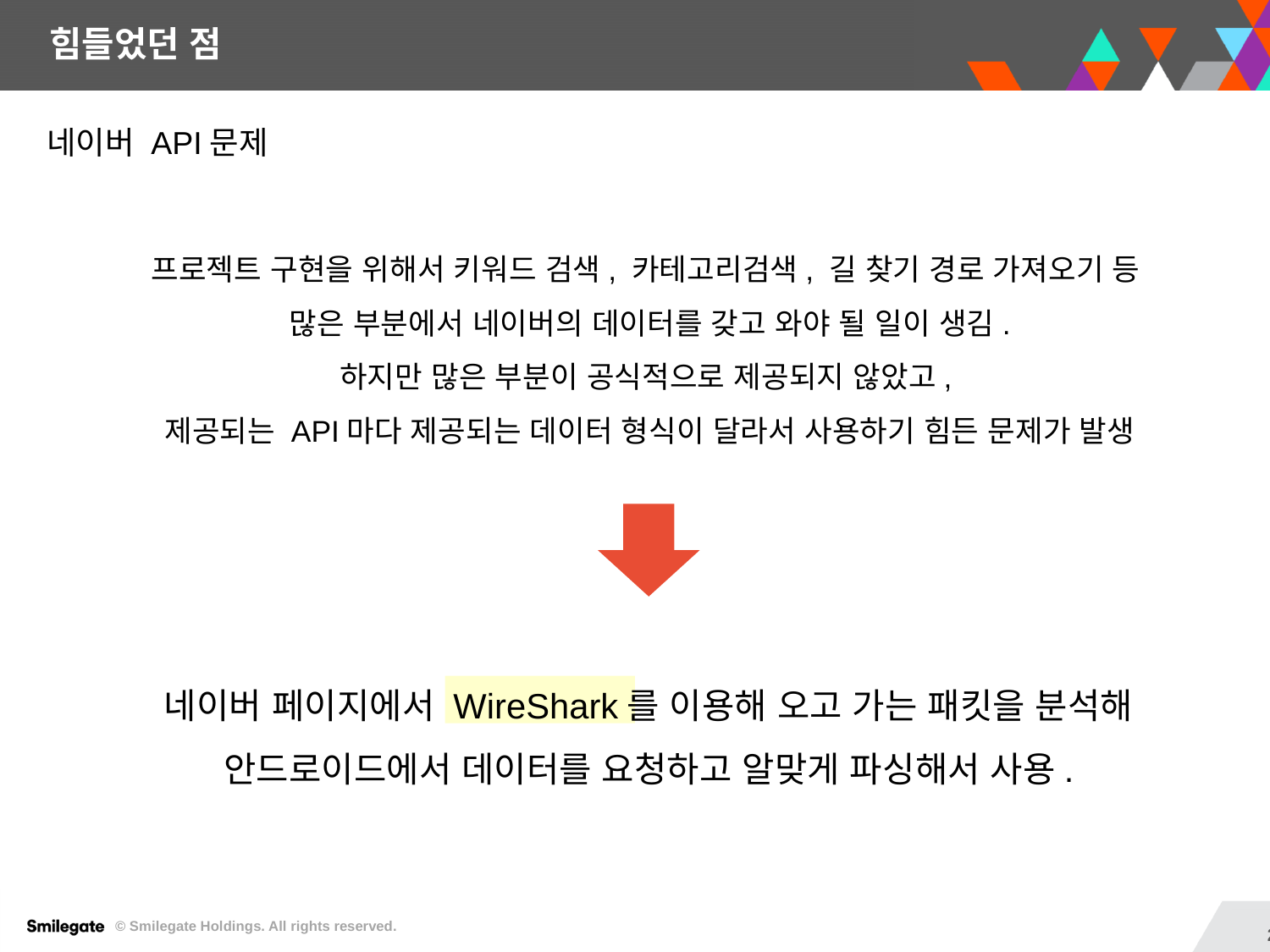

힘들었던 점
네이버 API문제
프로젝트 구현을 위해서 키워드 검색, 카테고리검색, 길 찾기 경로 가져오기 등
많은 부분에서 네이버의 데이터를 갖고 와야 될 일이 생김.
하지만 많은 부분이 공식적으로 제공되지 않았고,
제공되는 API마다 제공되는 데이터 형식이 달라서 사용하기 힘든 문제가 발생

네이버 페이지에서 WireShark를 이용해 오고 가는 패킷을 분석해 안드로이드에서 데이터를 요청하고 알맞게 파싱해서 사용.